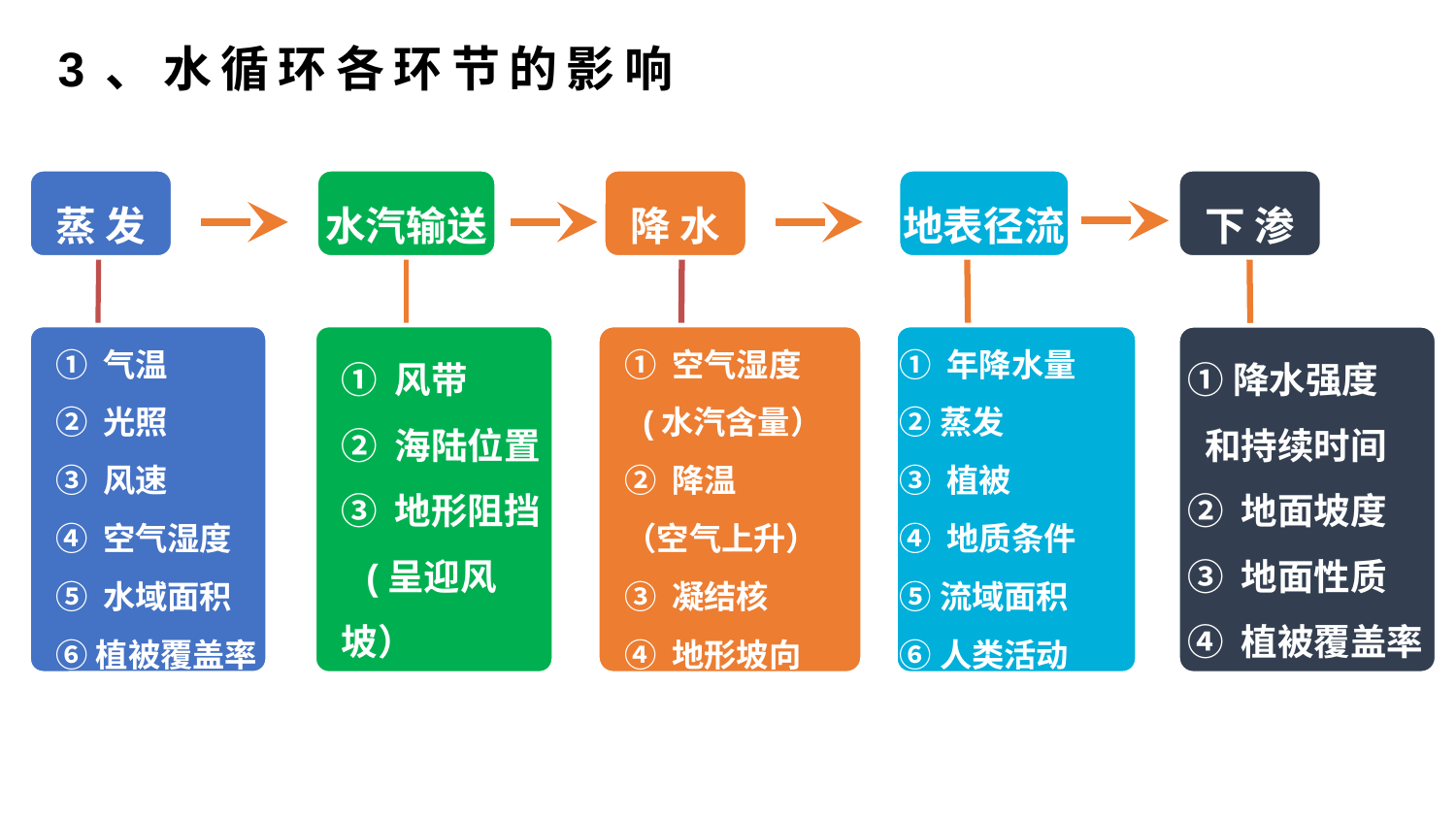

3、水循环各环节的影响
蒸 发
水汽输送
降 水
地表径流
下 渗
① 风带
② 海陆位置
③ 地形阻挡    (呈迎风坡）
① 年降水量
②蒸发
③ 植被
④ 地质条件
⑤流域面积
⑥人类活动
①降水强度
 和持续时间
② 地面坡度
③ 地面性质
④ 植被覆盖率
① 空气湿度
  (水汽含量）
② 降温
（空气上升）
③ 凝结核
④ 地形坡向
① 气温
② 光照
③ 风速
④ 空气湿度
⑤ 水域面积
⑥植被覆盖率